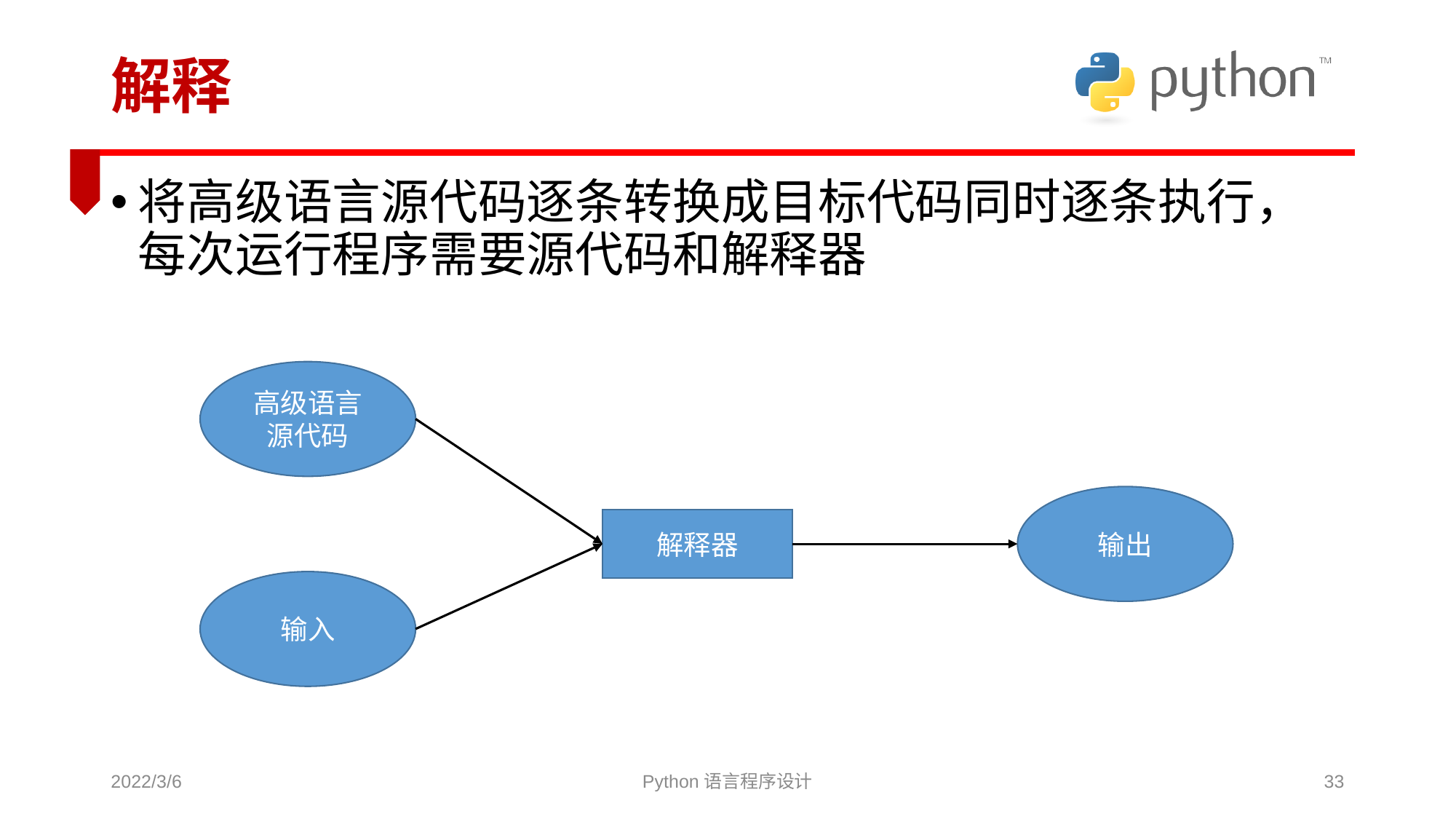

# 解释
将高级语言源代码逐条转换成目标代码同时逐条执行，每次运行程序需要源代码和解释器
高级语言源代码
输出
解释器
输入
2022/3/6
Python语言程序设计
33